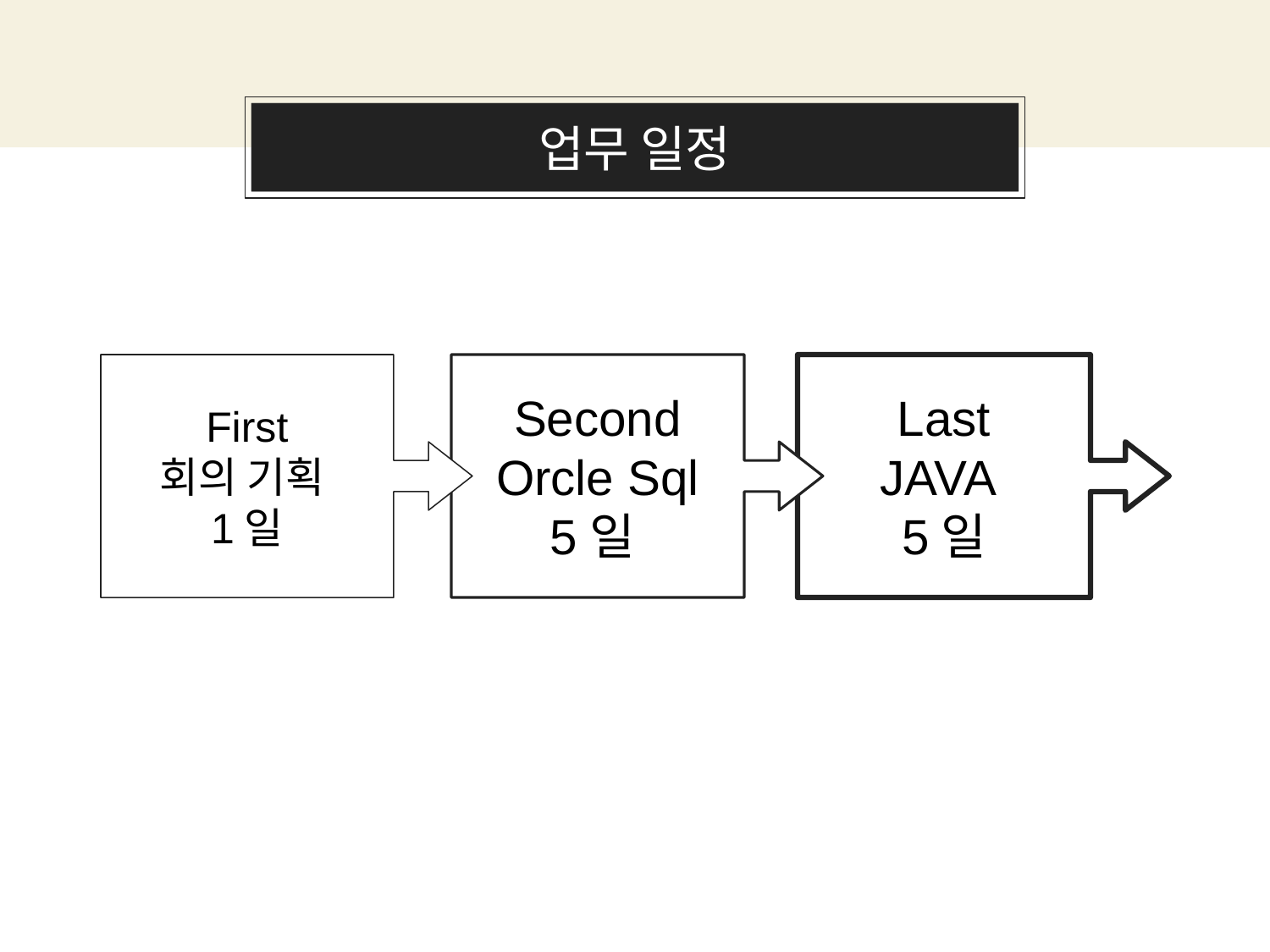

Our process is easy
# 업무 일정
First
회의 기획
1일
Second
Orcle Sql
5일
Last
JAVA
5일